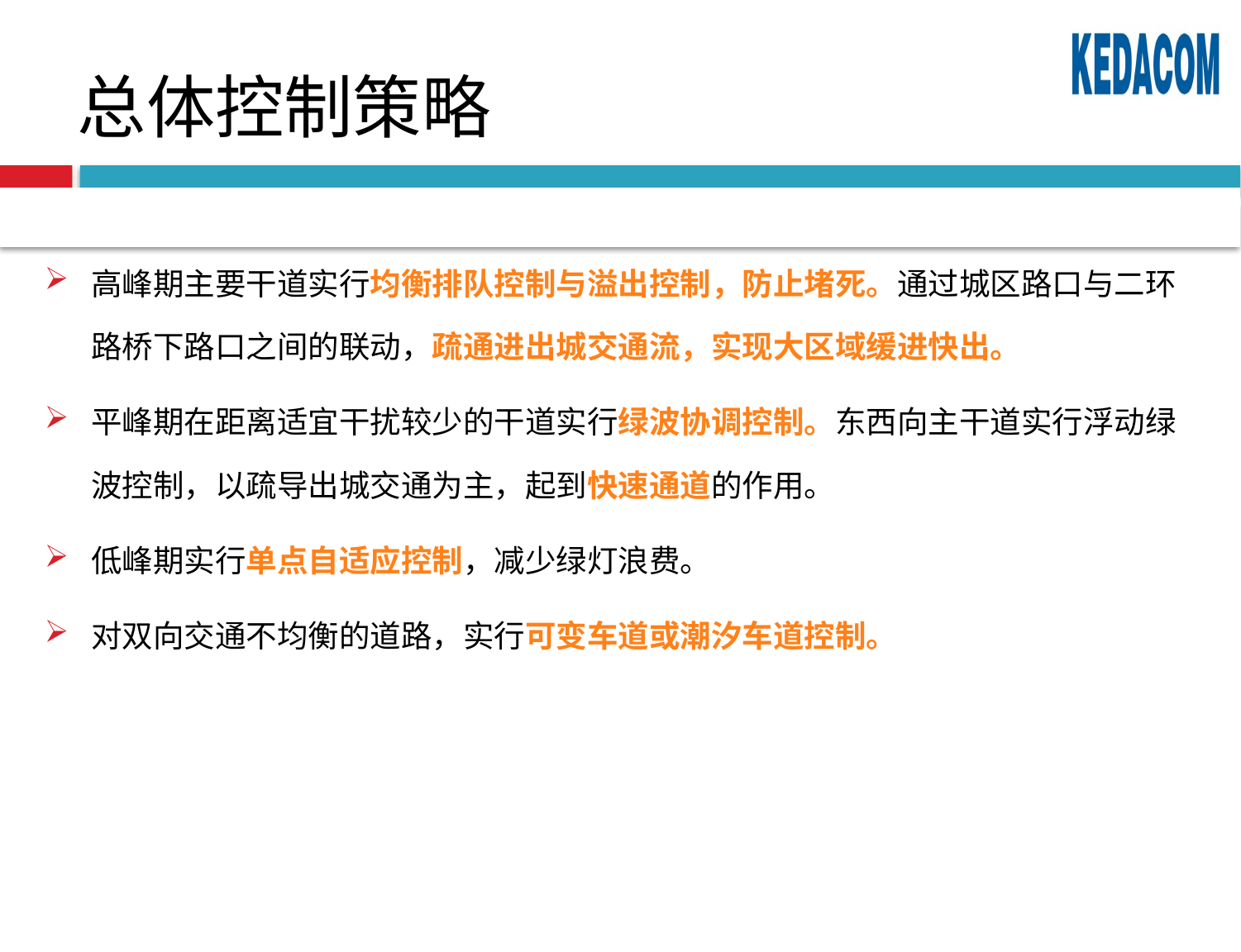

# 总体控制策略
高峰期主要干道实行均衡排队控制与溢出控制，防止堵死。通过城区路口与二环路桥下路口之间的联动，疏通进出城交通流，实现大区域缓进快出。
平峰期在距离适宜干扰较少的干道实行绿波协调控制。东西向主干道实行浮动绿波控制，以疏导出城交通为主，起到快速通道的作用。
低峰期实行单点自适应控制，减少绿灯浪费。
对双向交通不均衡的道路，实行可变车道或潮汐车道控制。